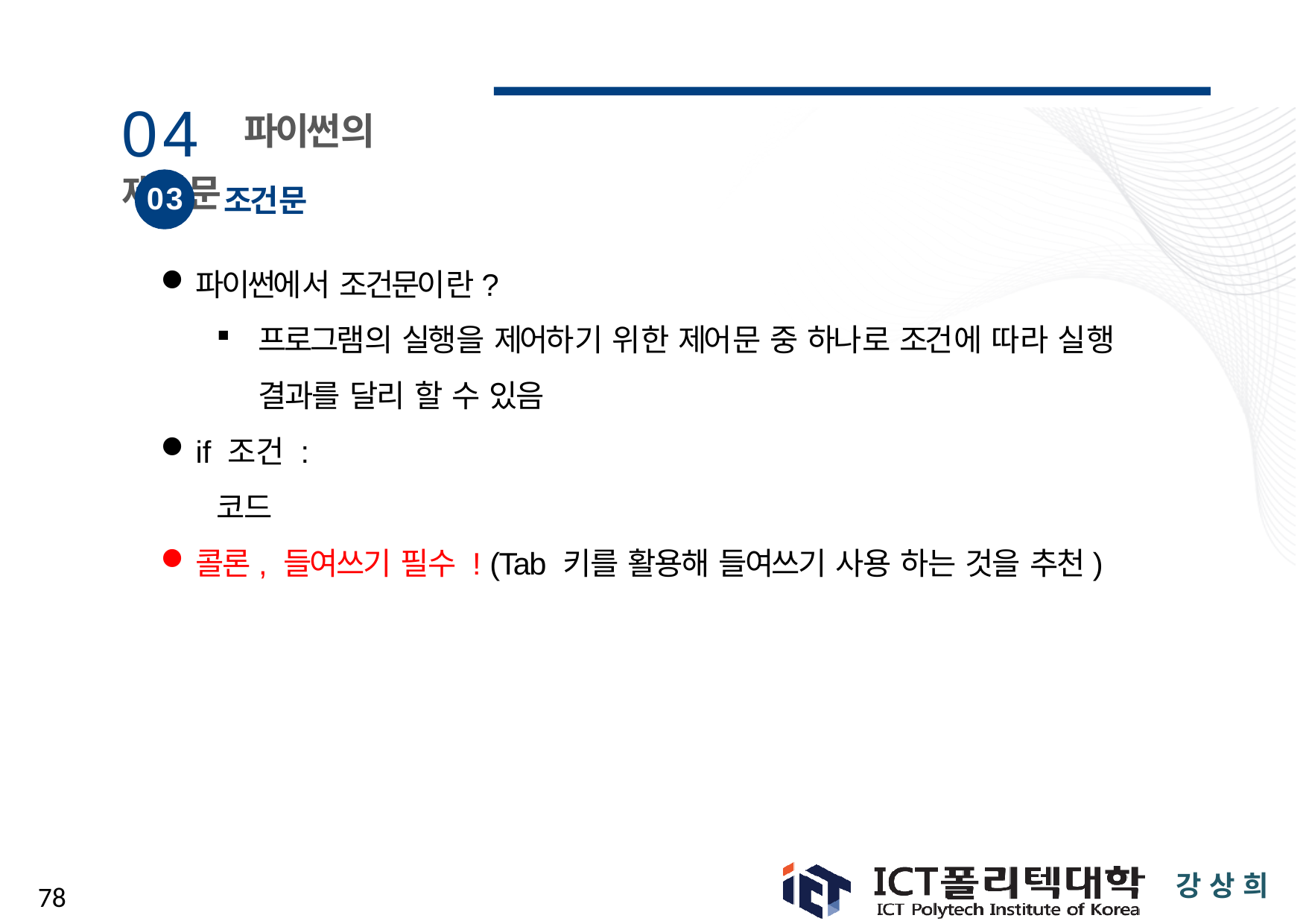

# 04 파이썬의 제어문

03
조건문
파이썬에서 조건문이란?
프로그램의 실행을 제어하기 위한 제어문 중 하나로 조건에 따라 실행  결과를 달리 할 수 있음
if 조건 :
코드
콜론, 들여쓰기 필수 ! (Tab 키를 활용해 들여쓰기 사용 하는 것을 추천)